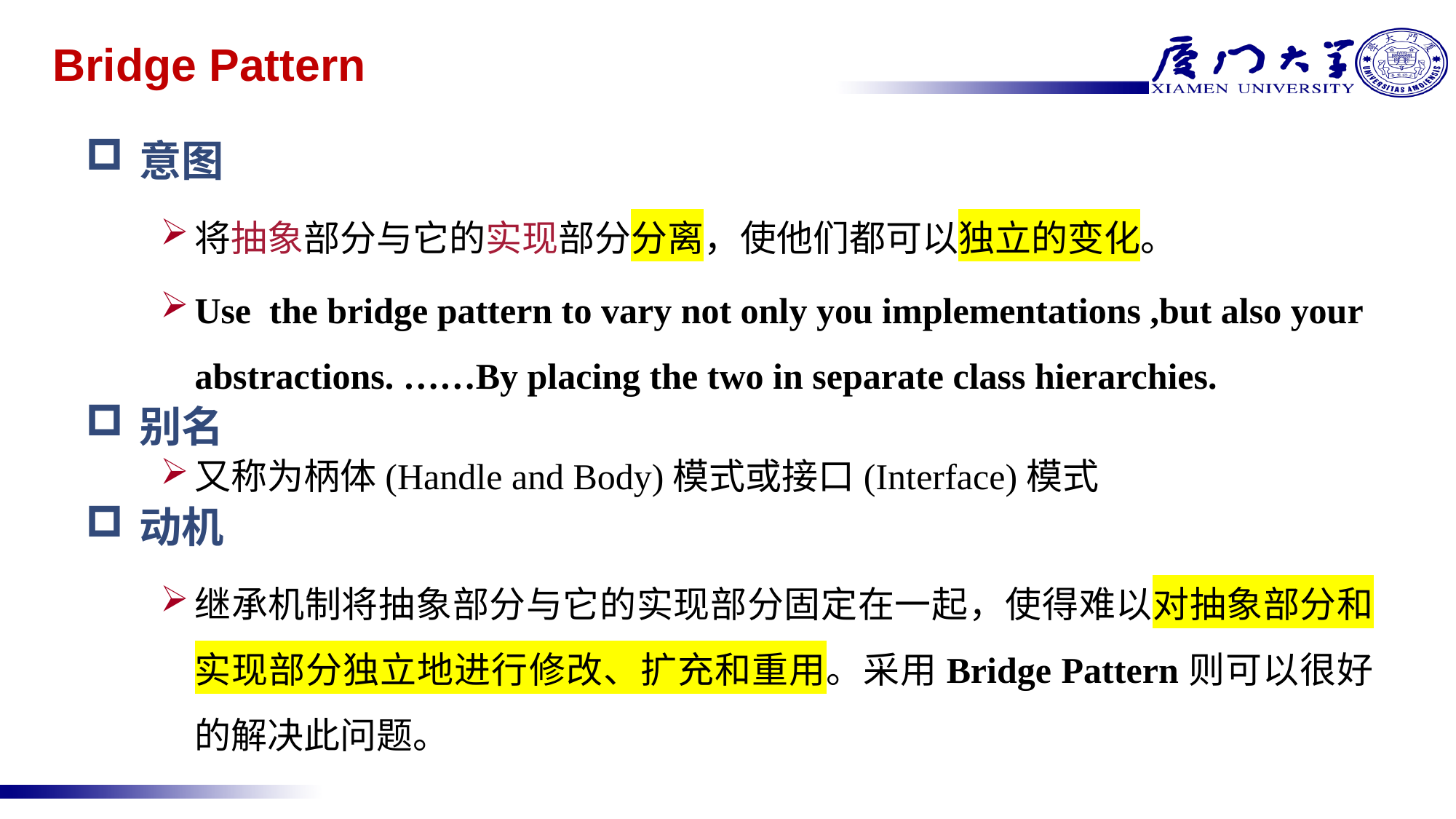

# Bridge Pattern
意图
将抽象部分与它的实现部分分离，使他们都可以独立的变化。
Use  the bridge pattern to vary not only you implementations ,but also your abstractions. ……By placing the two in separate class hierarchies.
别名
又称为柄体(Handle and Body)模式或接口(Interface)模式
动机
继承机制将抽象部分与它的实现部分固定在一起，使得难以对抽象部分和实现部分独立地进行修改、扩充和重用。采用Bridge Pattern则可以很好的解决此问题。